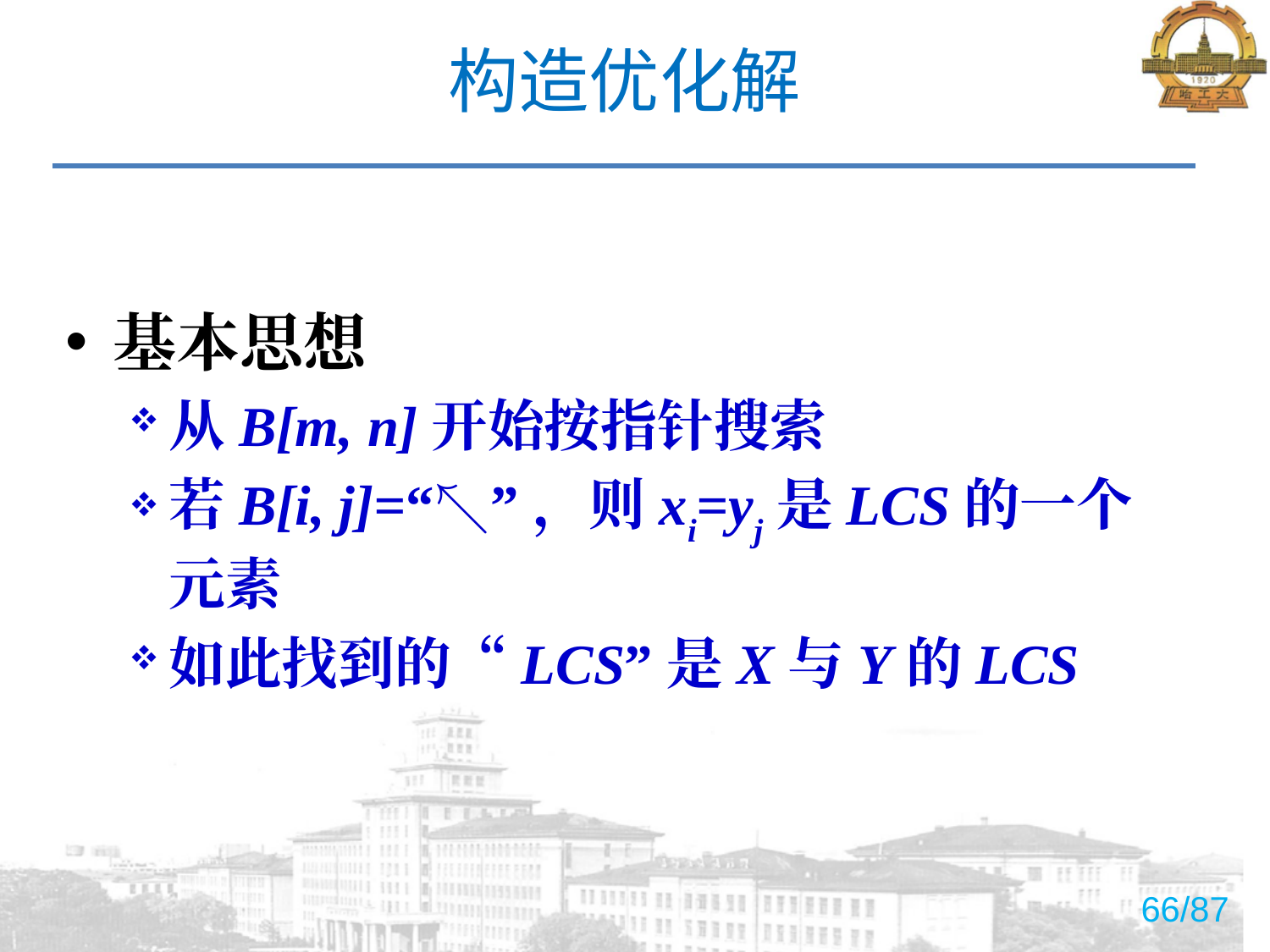

# 构造优化解
基本思想
从B[m, n]开始按指针搜索
若B[i, j]=“↖”，则xi=yj是LCS的一个元素
如此找到的“LCS”是X与Y的LCS